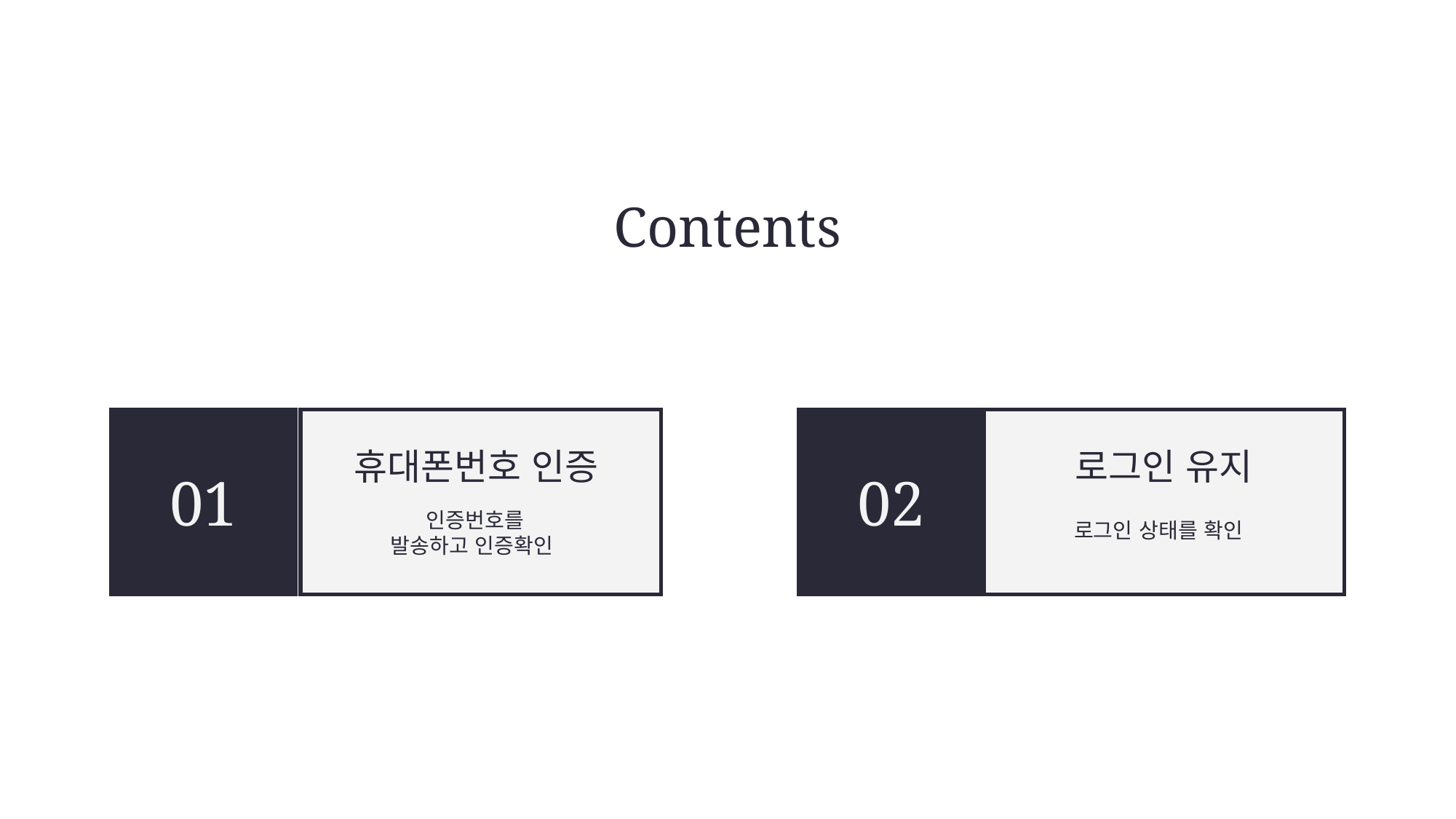

Contents
01

02

휴대폰번호 인증
로그인 유지
인증번호를
발송하고 인증확인

로그인 상태를 확인